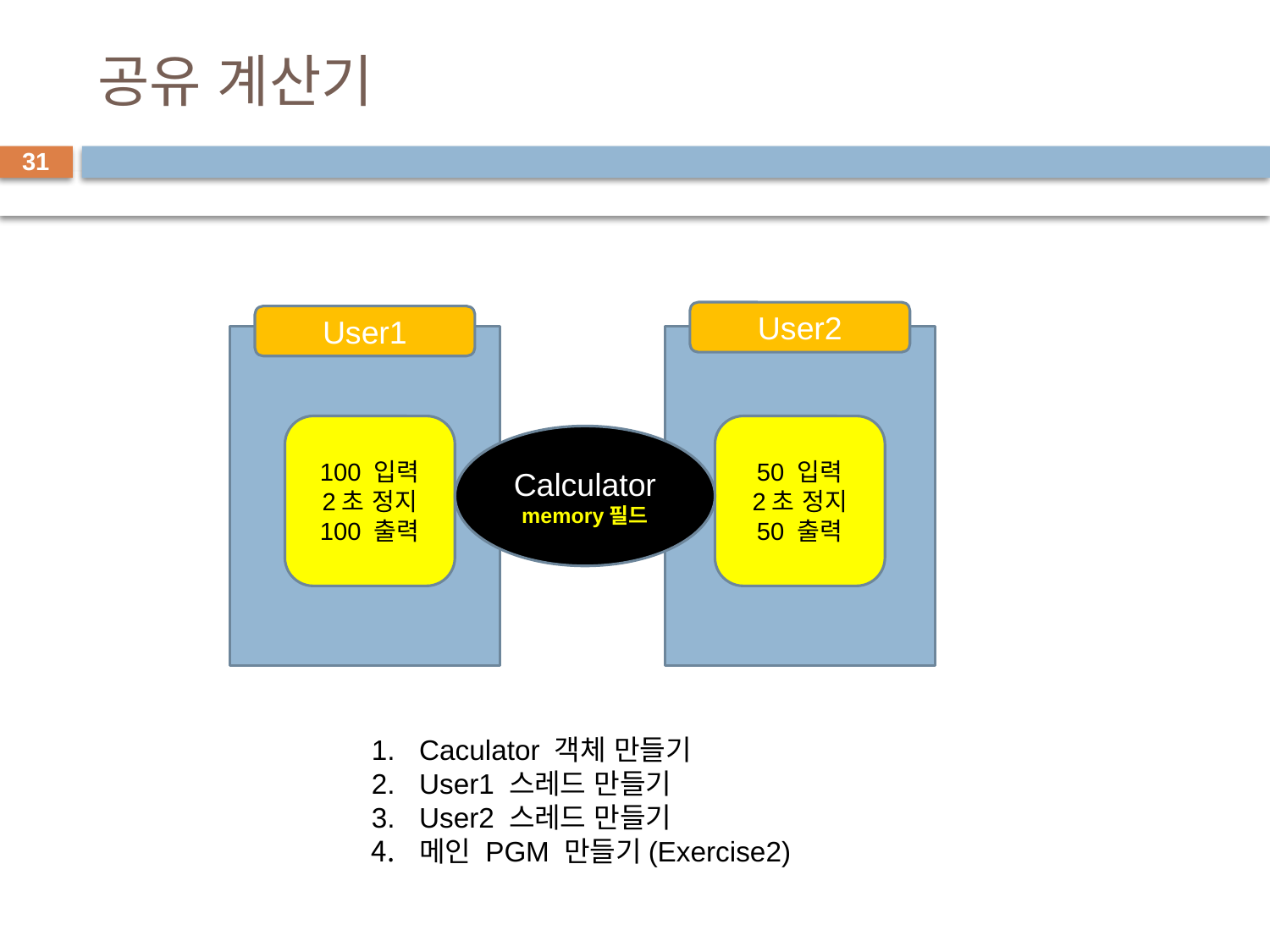

# 공유 계산기
31
User2
User1

100 입력
2초 정지
100 출력
50 입력
2초 정지
50 출력
Calculator
memory필드
Caculator 객체 만들기
User1 스레드 만들기
User2 스레드 만들기
메인 PGM 만들기(Exercise2)